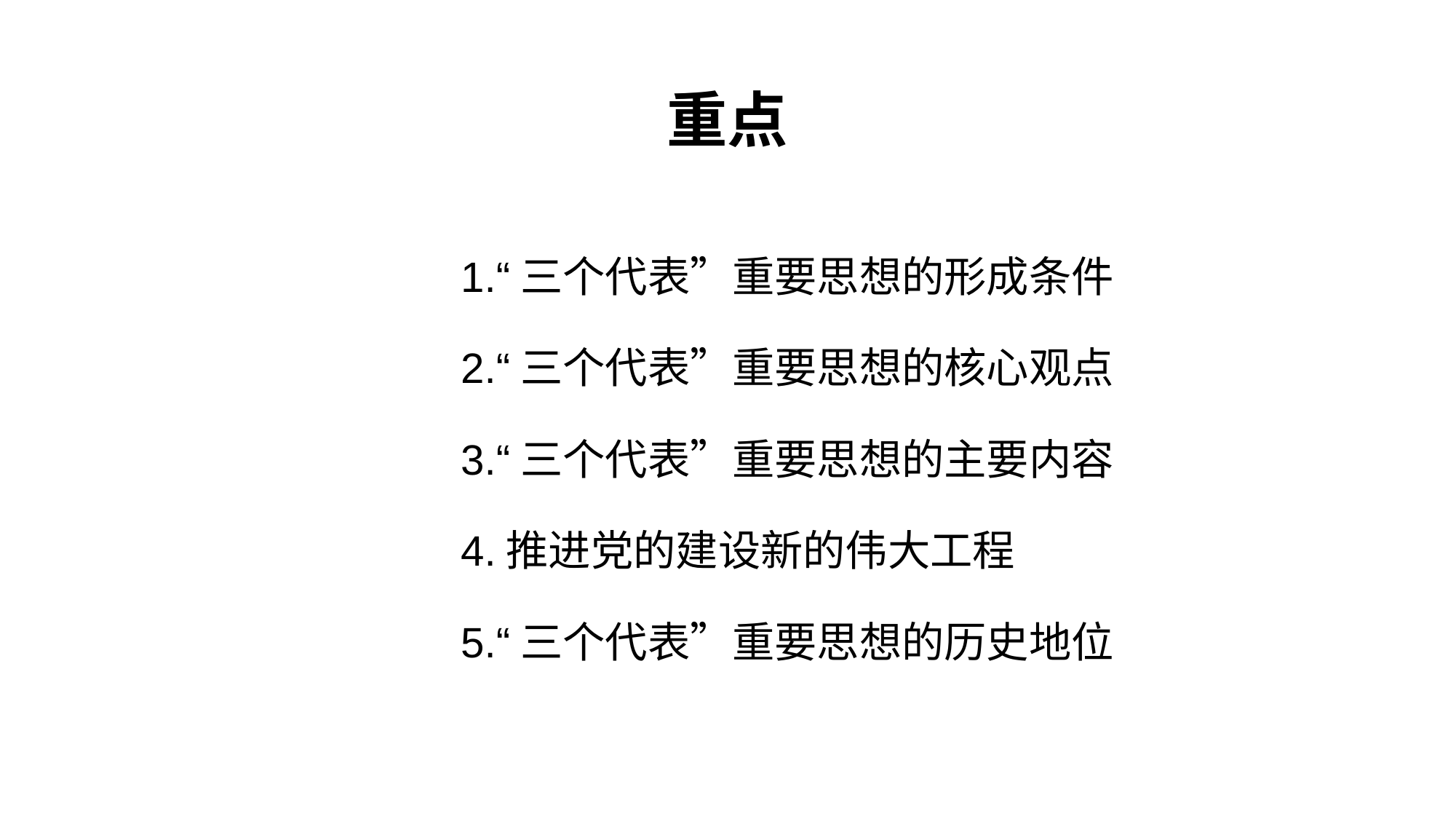

# 重点
1.“三个代表”重要思想的形成条件
2.“三个代表”重要思想的核心观点
3.“三个代表”重要思想的主要内容
4.推进党的建设新的伟大工程
5.“三个代表”重要思想的历史地位